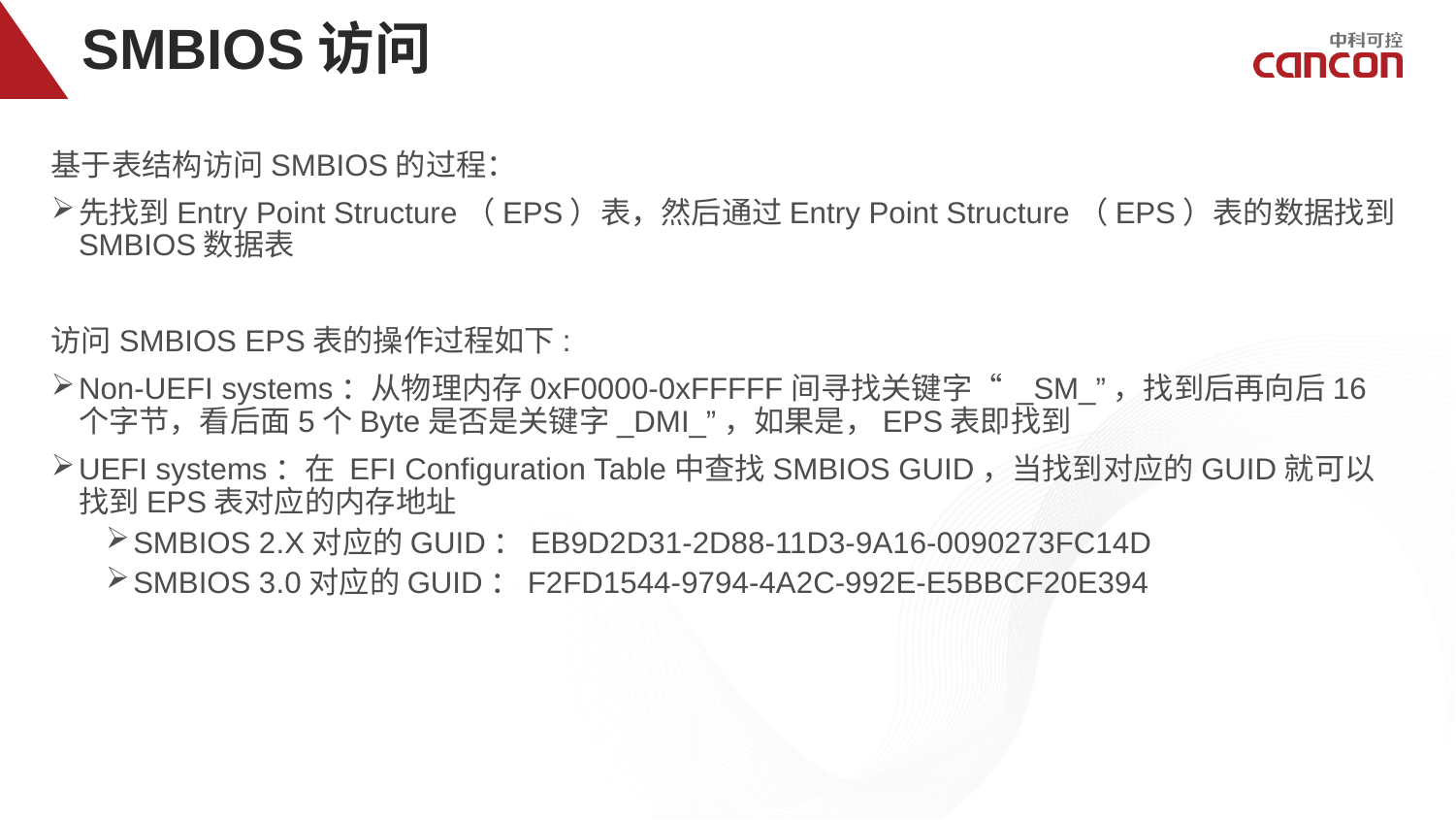

# SMBIOS访问
基于表结构访问SMBIOS的过程：
先找到Entry Point Structure（EPS）表，然后通过Entry Point Structure（EPS）表的数据找到SMBIOS数据表

访问SMBIOS EPS表的操作过程如下:
Non-UEFI systems：从物理内存0xF0000-0xFFFFF间寻找关键字“ _SM_”，找到后再向后16个字节，看后面5个Byte是否是关键字_DMI_”，如果是，EPS表即找到
UEFI systems：在 EFI Configuration Table中查找SMBIOS GUID，当找到对应的GUID就可以找到EPS表对应的内存地址
SMBIOS 2.X对应的GUID：EB9D2D31-2D88-11D3-9A16-0090273FC14D
SMBIOS 3.0对应的GUID：F2FD1544-9794-4A2C-992E-E5BBCF20E394